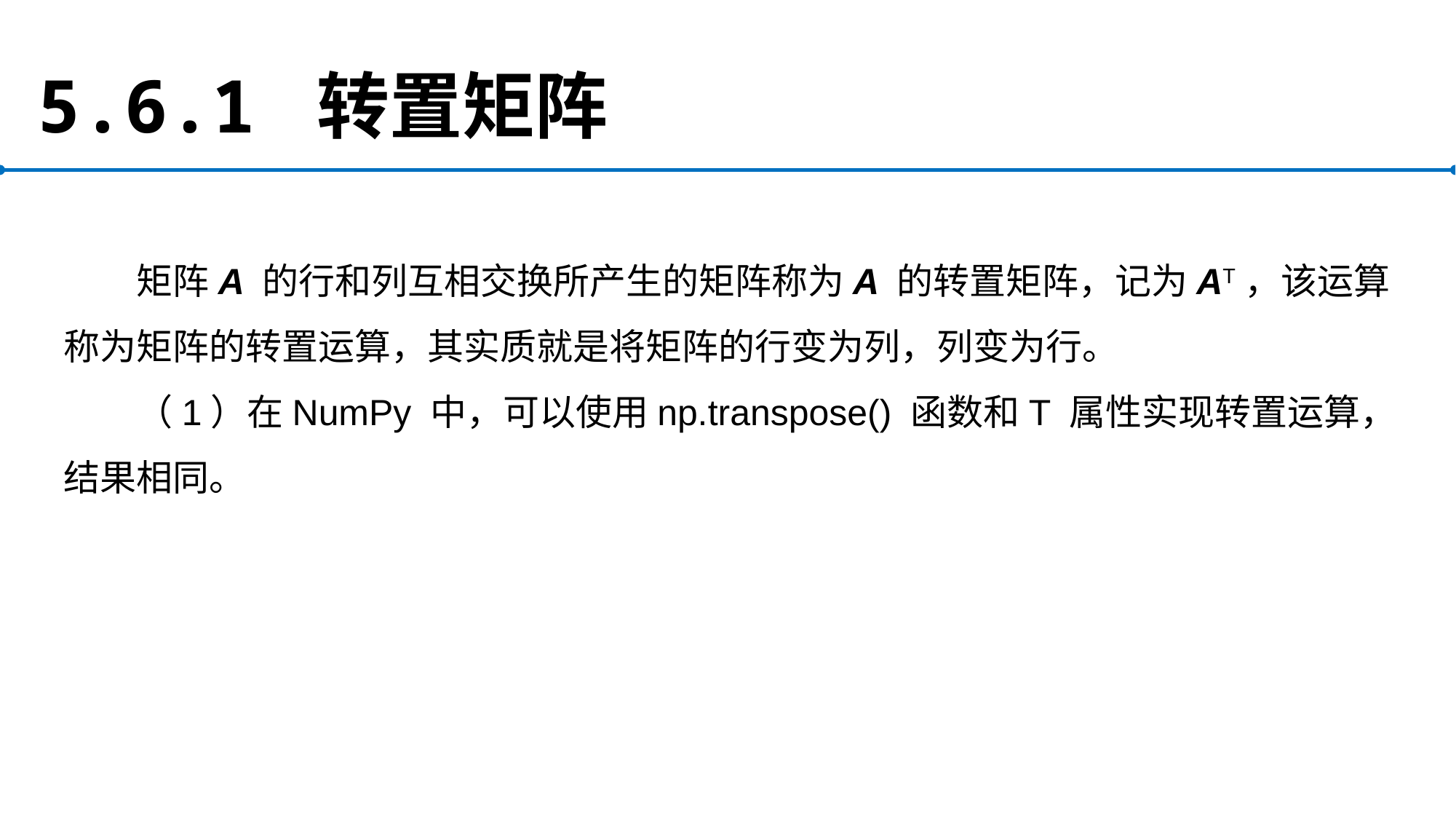

# 5.6.1 转置矩阵
矩阵A 的行和列互相交换所产生的矩阵称为A 的转置矩阵，记为AT，该运算称为矩阵的转置运算，其实质就是将矩阵的行变为列，列变为行。
（1）在NumPy 中，可以使用np.transpose() 函数和T 属性实现转置运算，结果相同。